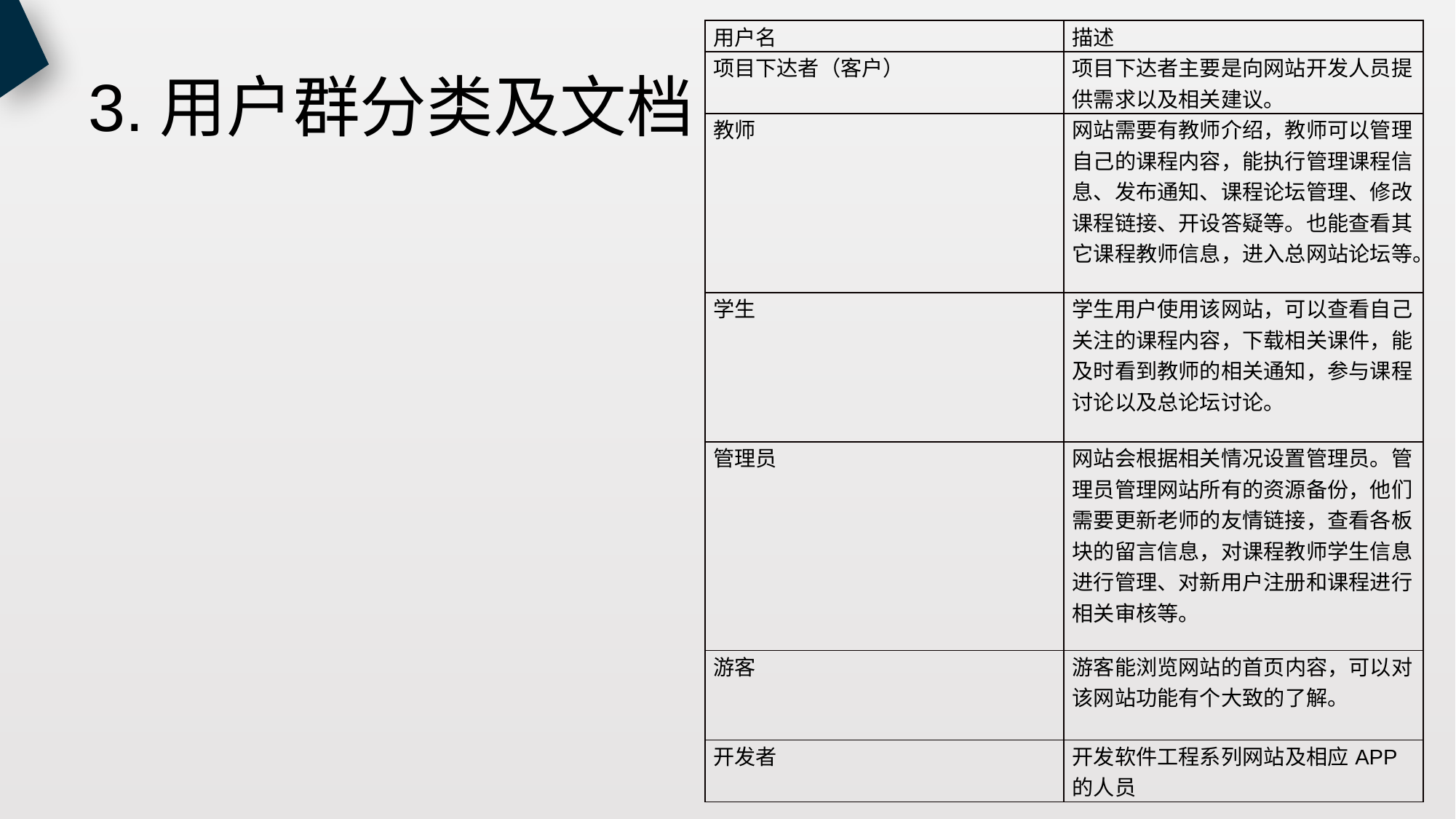

| 用户名 | 描述 |
| --- | --- |
| 项目下达者（客户） | 项目下达者主要是向网站开发人员提供需求以及相关建议。 |
| 教师 | 网站需要有教师介绍，教师可以管理自己的课程内容，能执行管理课程信息、发布通知、课程论坛管理、修改课程链接、开设答疑等。也能查看其它课程教师信息，进入总网站论坛等。 |
| 学生 | 学生用户使用该网站，可以查看自己关注的课程内容，下载相关课件，能及时看到教师的相关通知，参与课程讨论以及总论坛讨论。 |
| 管理员 | 网站会根据相关情况设置管理员。管理员管理网站所有的资源备份，他们需要更新老师的友情链接，查看各板块的留言信息，对课程教师学生信息进行管理、对新用户注册和课程进行相关审核等。 |
| 游客 | 游客能浏览网站的首页内容，可以对该网站功能有个大致的了解。 |
| 开发者 | 开发软件工程系列网站及相应APP的人员 |
# 3.用户群分类及文档